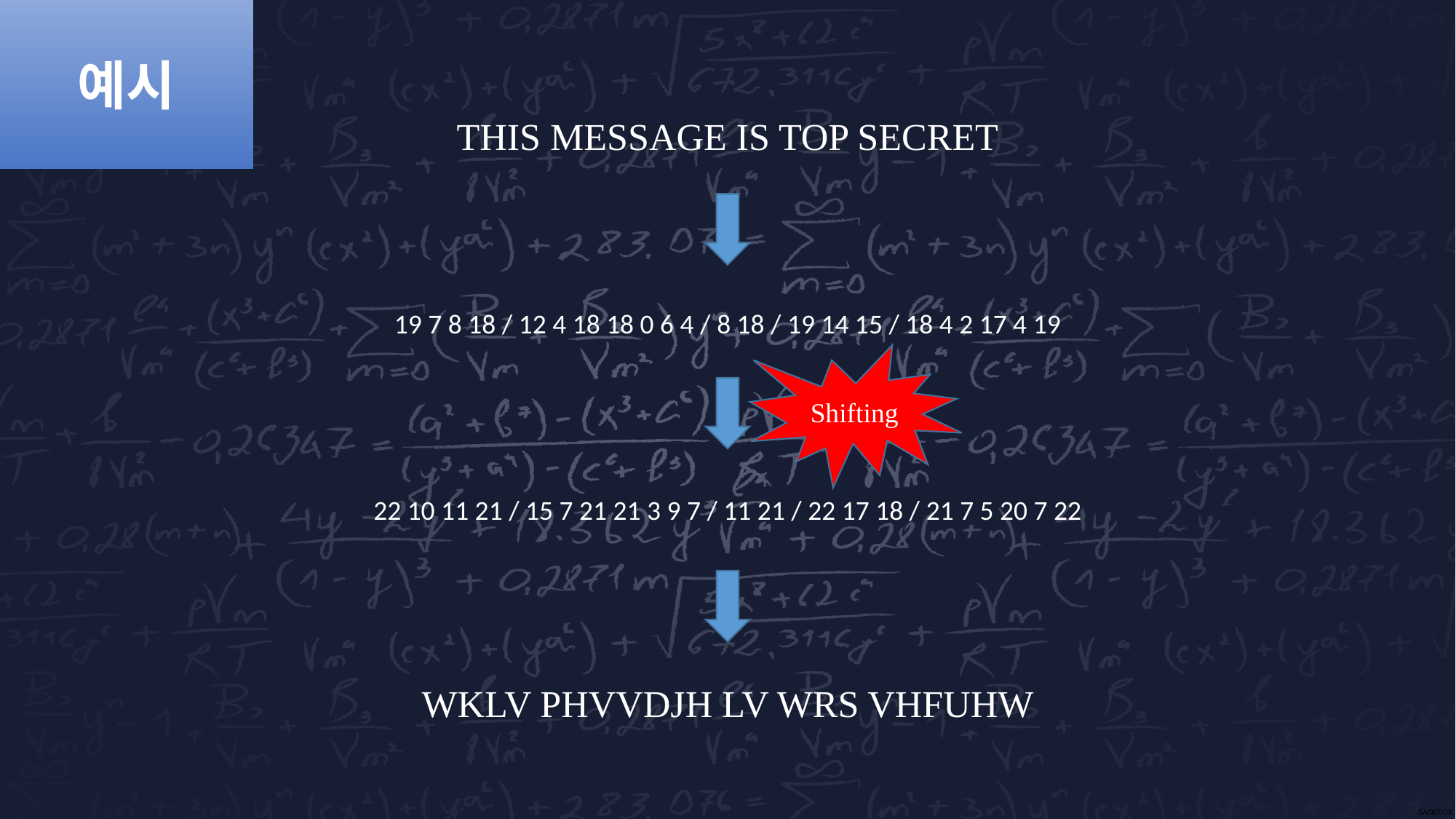

예시
THIS MESSAGE IS TOP SECRET

19 7 8 18 / 12 4 18 18 0 6 4 / 8 18 / 19 14 15 / 18 4 2 17 4 19
Shifting

22 10 11 21 / 15 7 21 21 3 9 7 / 11 21 / 22 17 18 / 21 7 5 20 7 22

WKLV PHVVDJH LV WRS VHFUHW